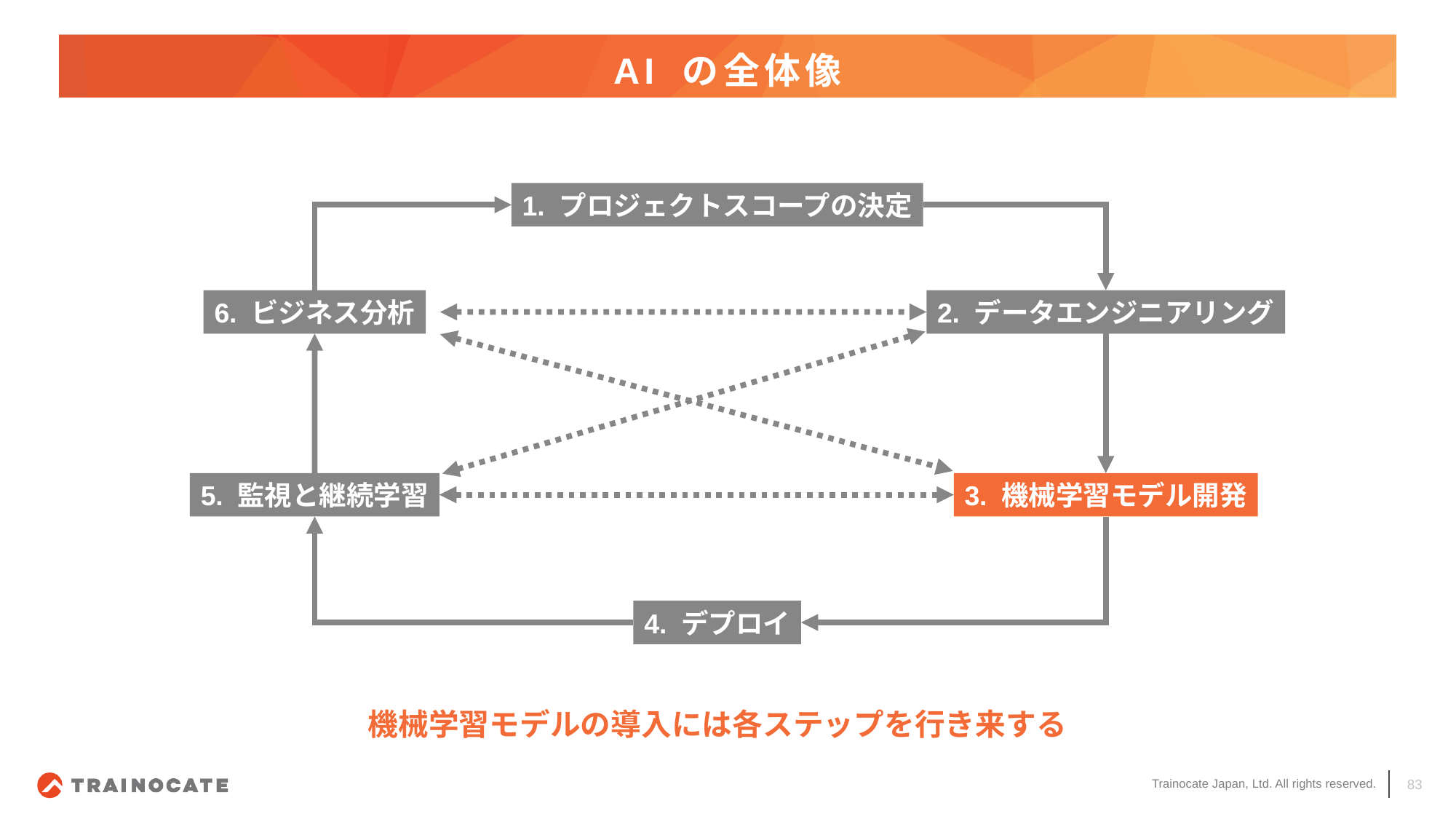

# AI の全体像
1. プロジェクトスコープの決定
6. ビジネス分析
2. データエンジニアリング
5. 監視と継続学習
3. 機械学習モデル開発
4. デプロイ
機械学習モデルの導入には各ステップを行き来する
83